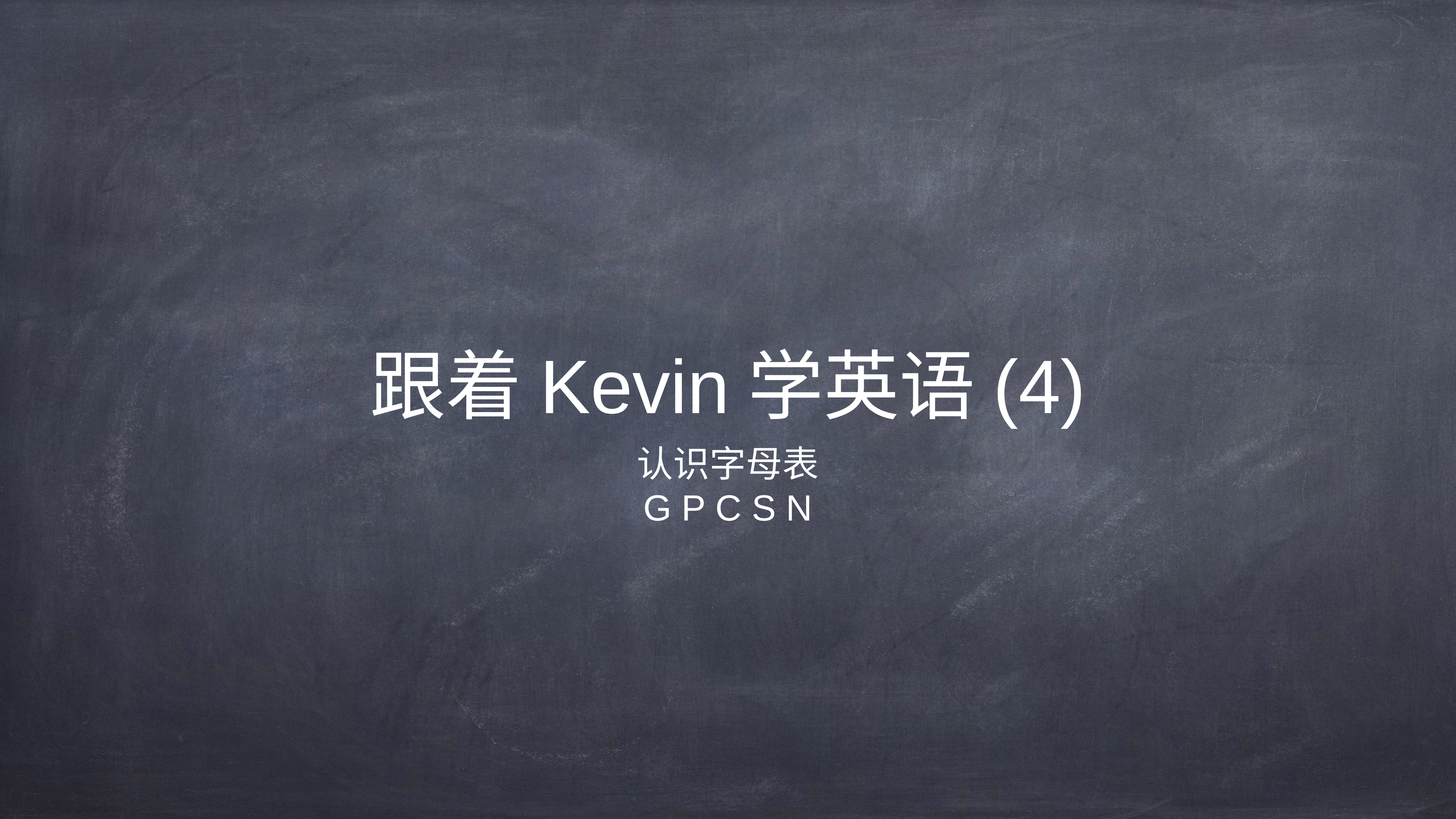

# 跟着Kevin学英语(4)
认识字母表
G P C S N